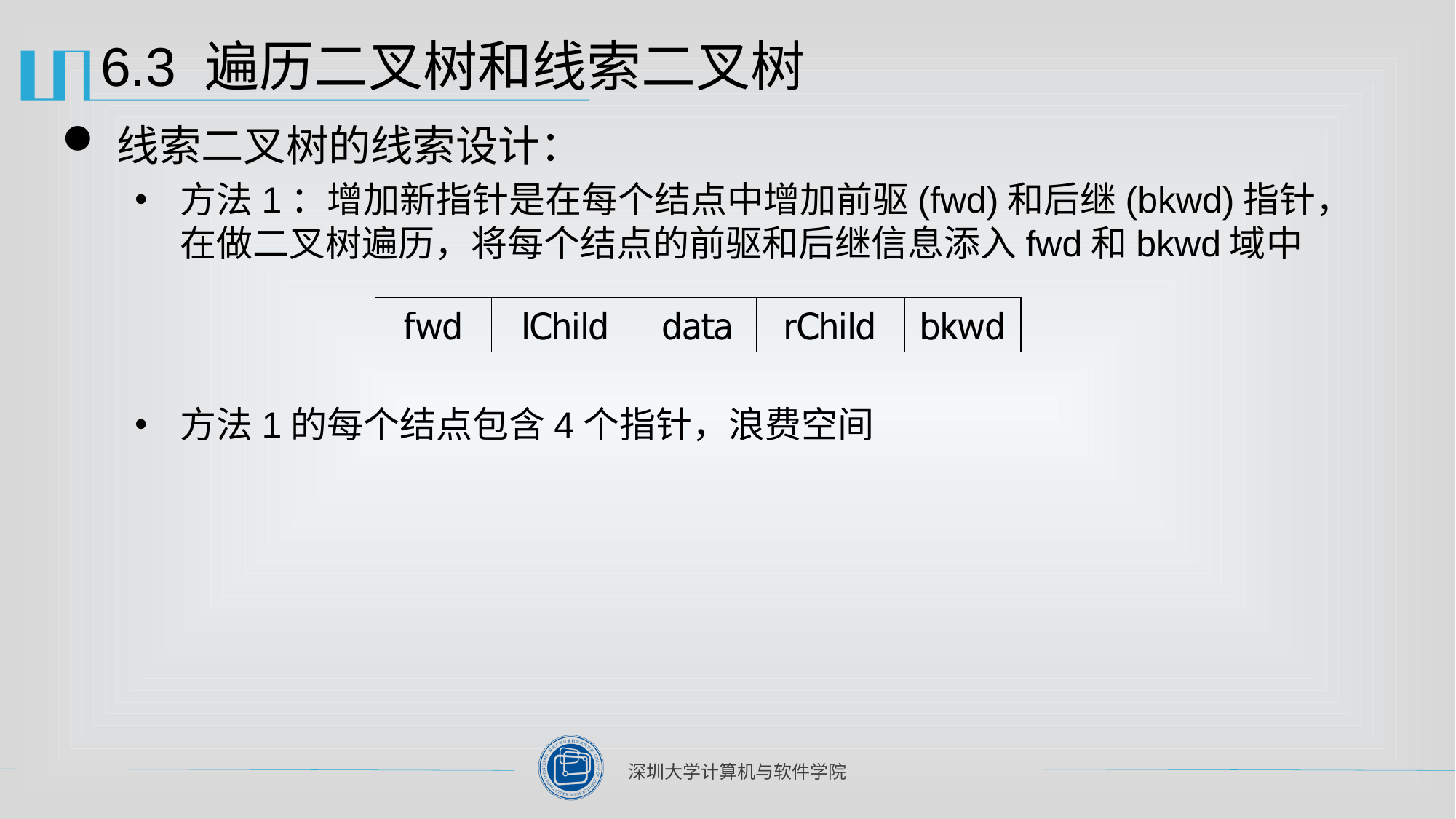

# 6.3 遍历二叉树和线索二叉树
线索二叉树的线索设计：
方法1：增加新指针是在每个结点中增加前驱(fwd)和后继(bkwd)指针，在做二叉树遍历，将每个结点的前驱和后继信息添入fwd和bkwd域中

方法1的每个结点包含4个指针，浪费空间

fwd
lChild
data
rChild
bkwd
59